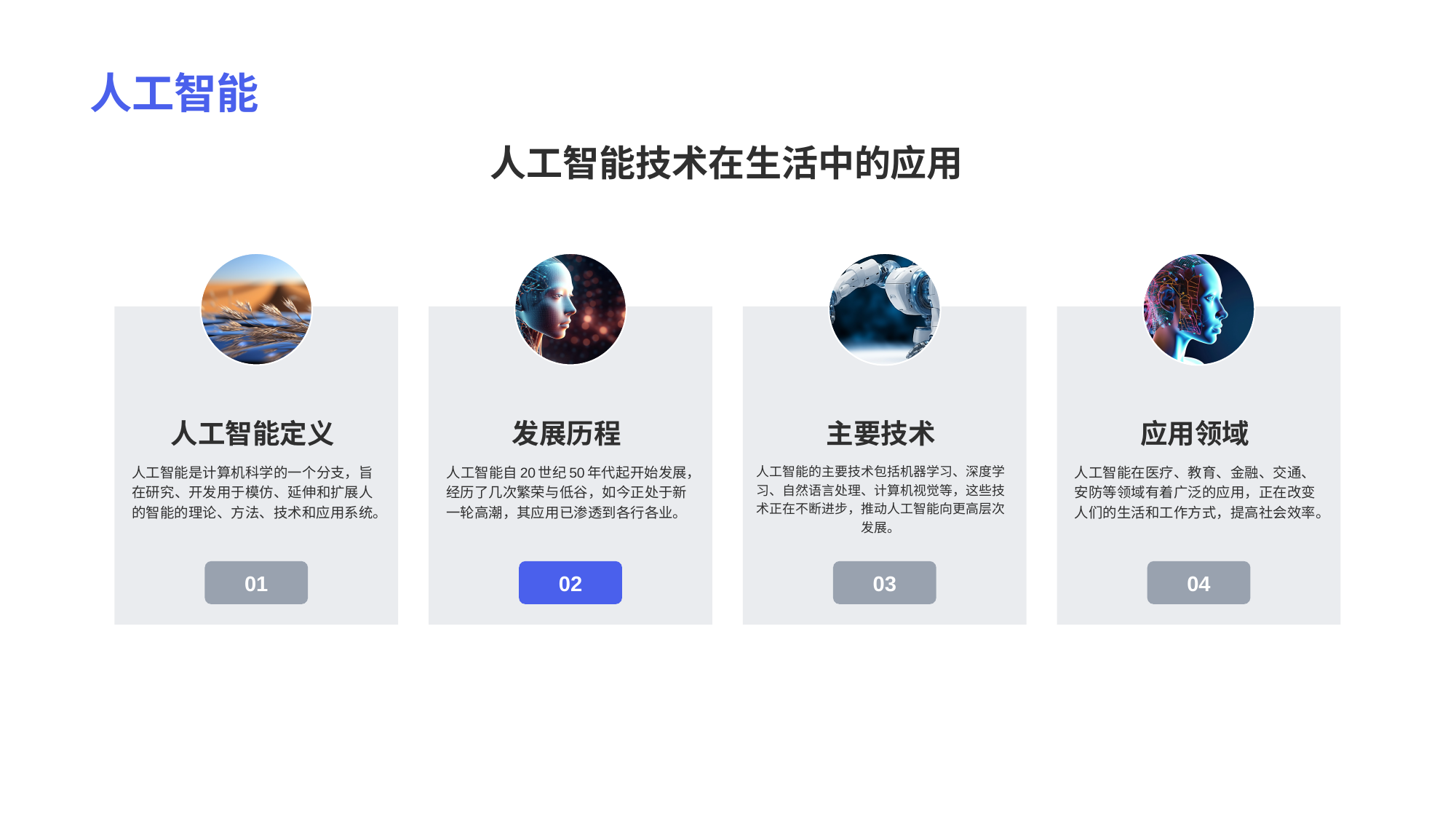

# 人工智能
人工智能技术在生活中的应用

人工智能定义
人工智能是计算机科学的一个分支，旨在研究、开发用于模仿、延伸和扩展人的智能的理论、方法、技术和应用系统。
01

发展历程
人工智能自20世纪50年代起开始发展，经历了几次繁荣与低谷，如今正处于新一轮高潮，其应用已渗透到各行各业。
02

主要技术
人工智能的主要技术包括机器学习、深度学习、自然语言处理、计算机视觉等，这些技术正在不断进步，推动人工智能向更高层次发展。
03

应用领域
人工智能在医疗、教育、金融、交通、安防等领域有着广泛的应用，正在改变人们的生活和工作方式，提高社会效率。
04